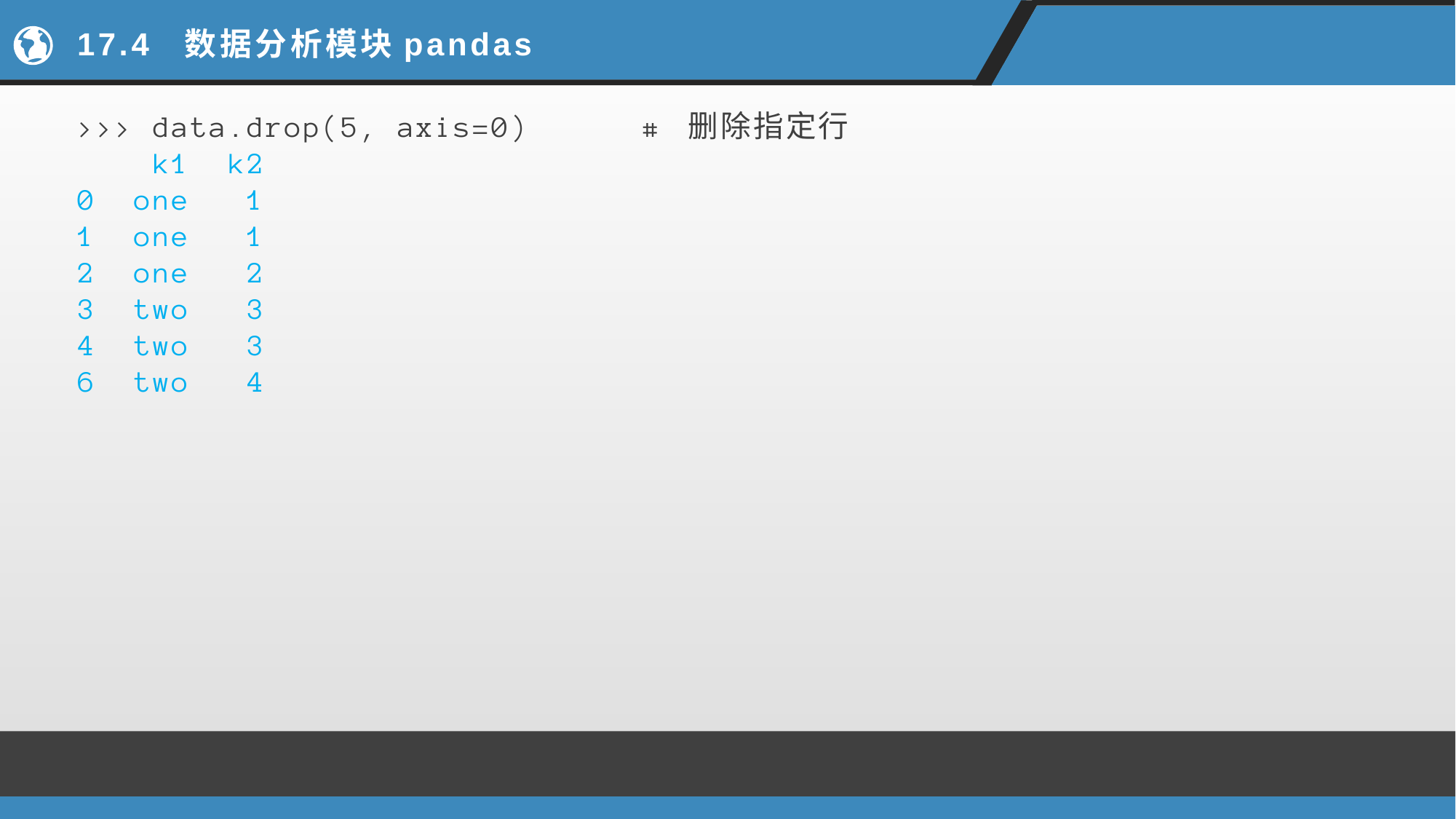

# 17.4  数据分析模块pandas

>>> data.drop(5, axis=0)      # 删除指定行
    k1  k2
0  one   1
1  one   1
2  one   2
3  two   3
4  two   3
6  two   4